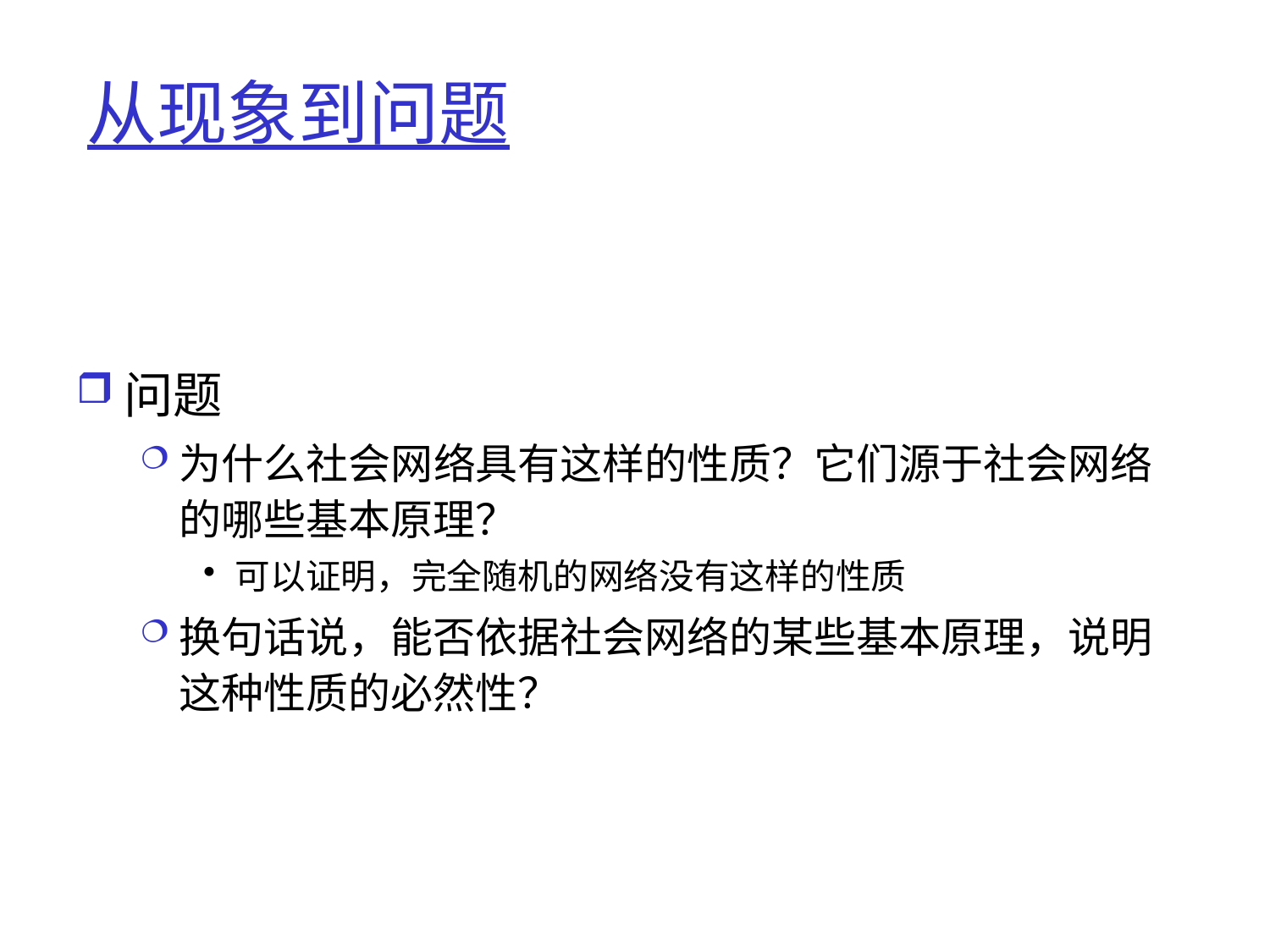

# 从现象到问题
问题
为什么社会网络具有这样的性质？它们源于社会网络的哪些基本原理？
可以证明，完全随机的网络没有这样的性质
换句话说，能否依据社会网络的某些基本原理，说明这种性质的必然性？